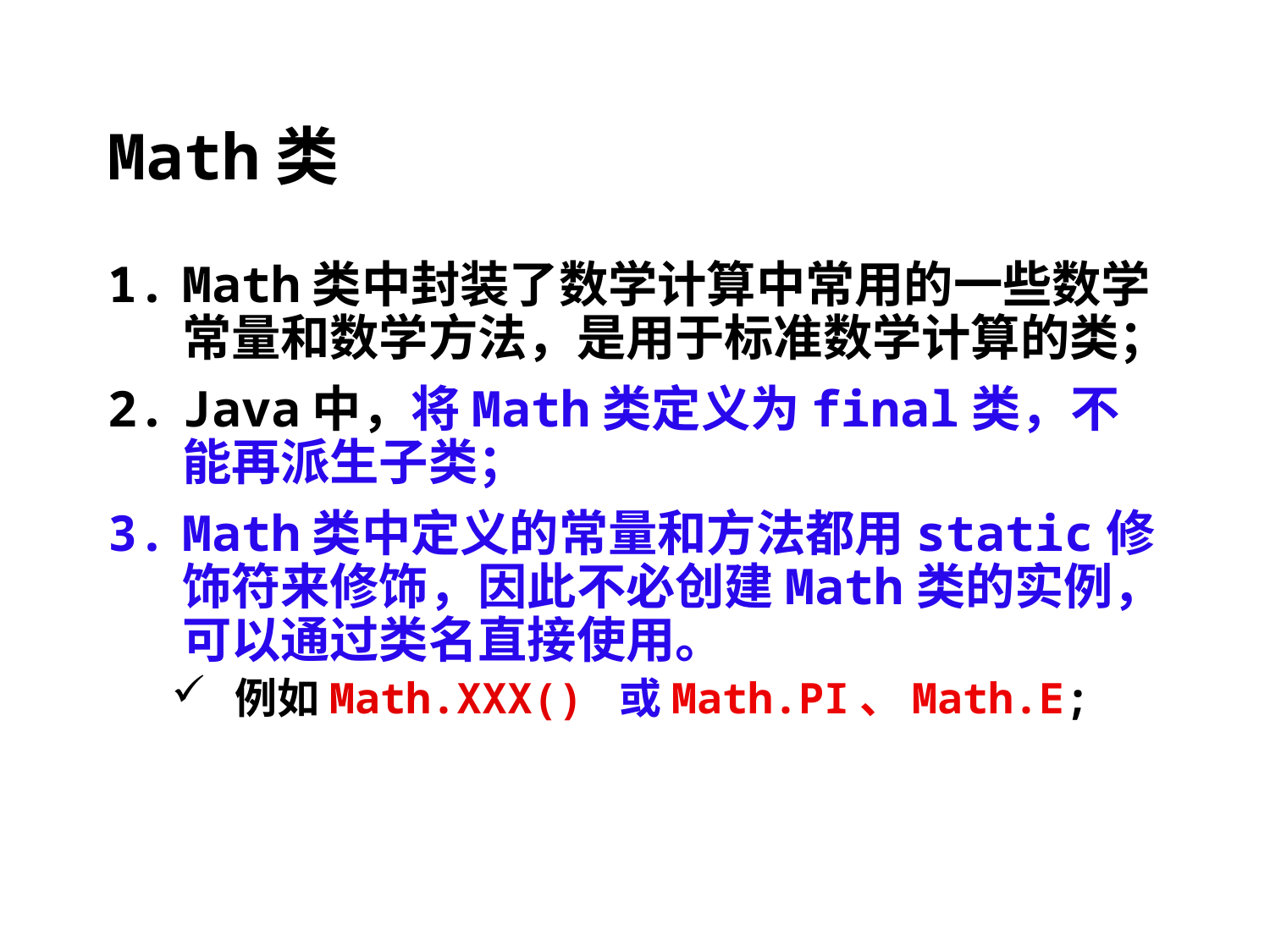

# Math类
Math类中封装了数学计算中常用的一些数学常量和数学方法，是用于标准数学计算的类；
Java中，将Math类定义为final类，不能再派生子类；
Math类中定义的常量和方法都用static修饰符来修饰，因此不必创建Math类的实例，可以通过类名直接使用。
例如Math.XXX() 或Math.PI、Math.E;